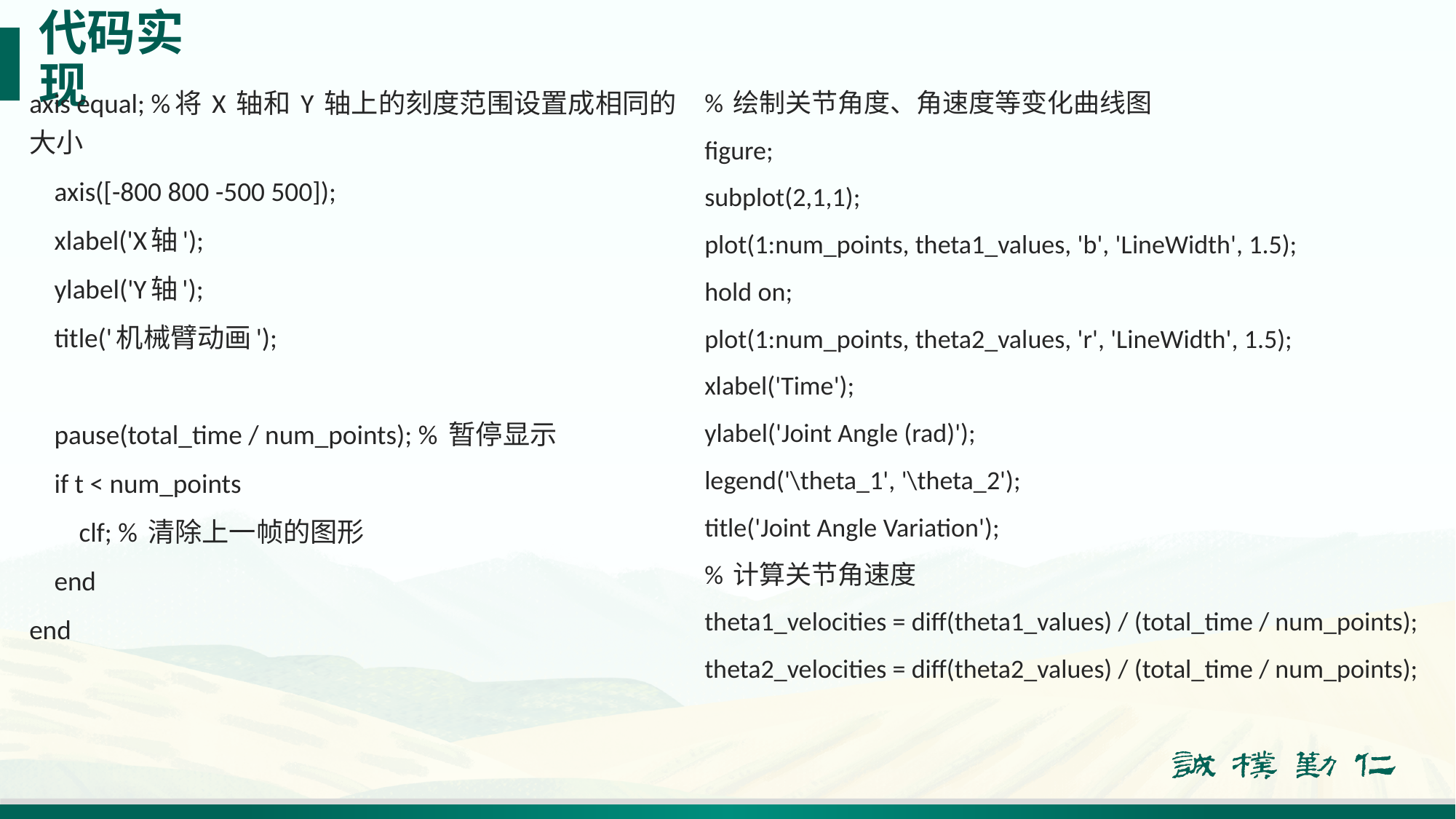

# 代码实现
axis equal; %将 X 轴和 Y 轴上的刻度范围设置成相同的大小
    axis([-800 800 -500 500]);
    xlabel('X轴');
    ylabel('Y轴');
    title('机械臂动画');

    pause(total_time / num_points); % 暂停显示
    if t < num_points
        clf; % 清除上一帧的图形
    end
end
% 绘制关节角度、角速度等变化曲线图
figure;
subplot(2,1,1);
plot(1:num_points, theta1_values, 'b', 'LineWidth', 1.5);
hold on;
plot(1:num_points, theta2_values, 'r', 'LineWidth', 1.5);
xlabel('Time');
ylabel('Joint Angle (rad)');
legend('\theta_1', '\theta_2');
title('Joint Angle Variation');
% 计算关节角速度
theta1_velocities = diff(theta1_values) / (total_time / num_points);
theta2_velocities = diff(theta2_values) / (total_time / num_points);